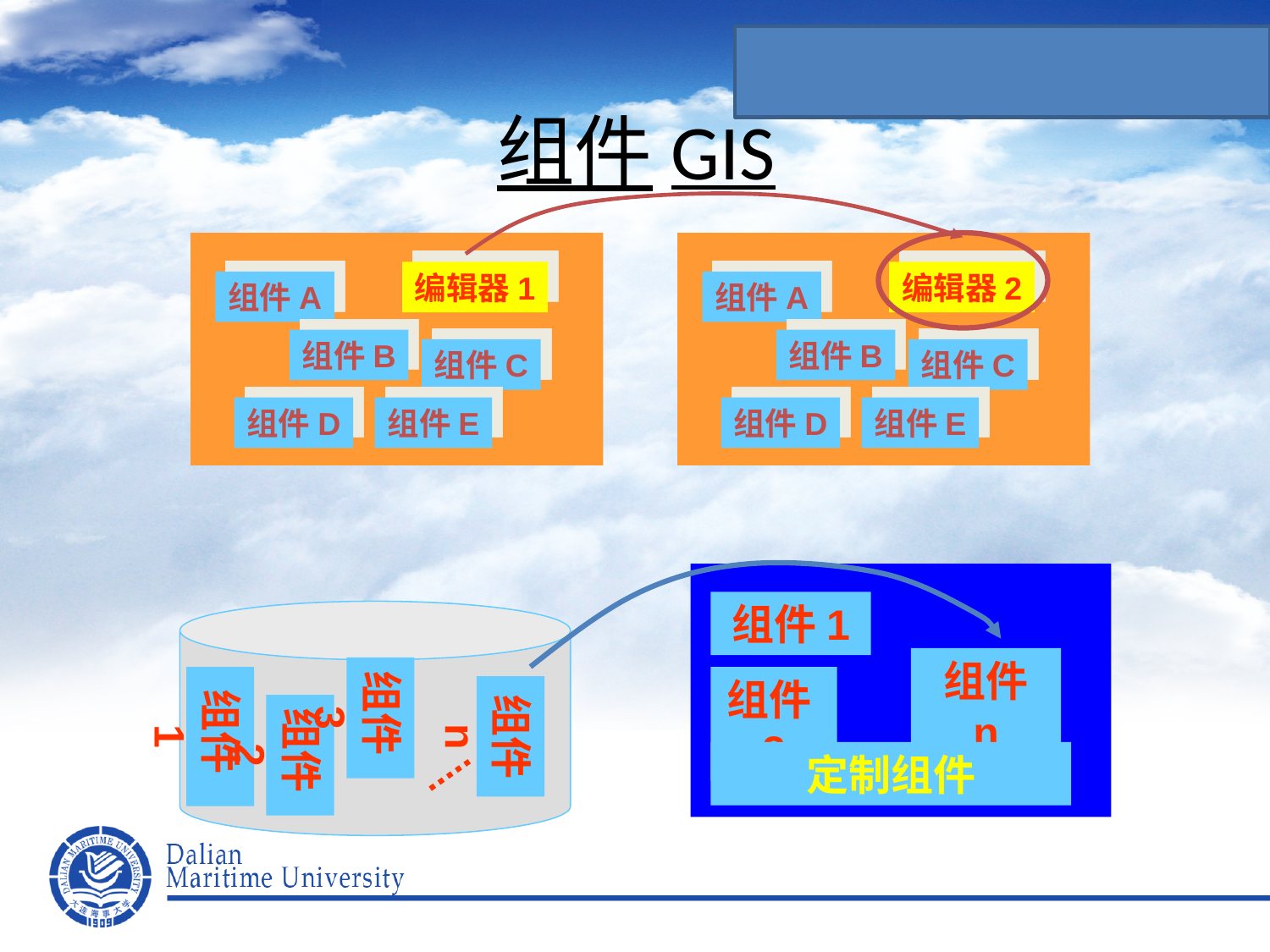

组件GIS

编辑器1
组件A
组件B
组件C
组件D
组件E

编辑器2
组件A
组件B
组件C
组件D
组件E

组件1

组件 n
组件3
组件1
组件2
组件 n
组件2
定制组件